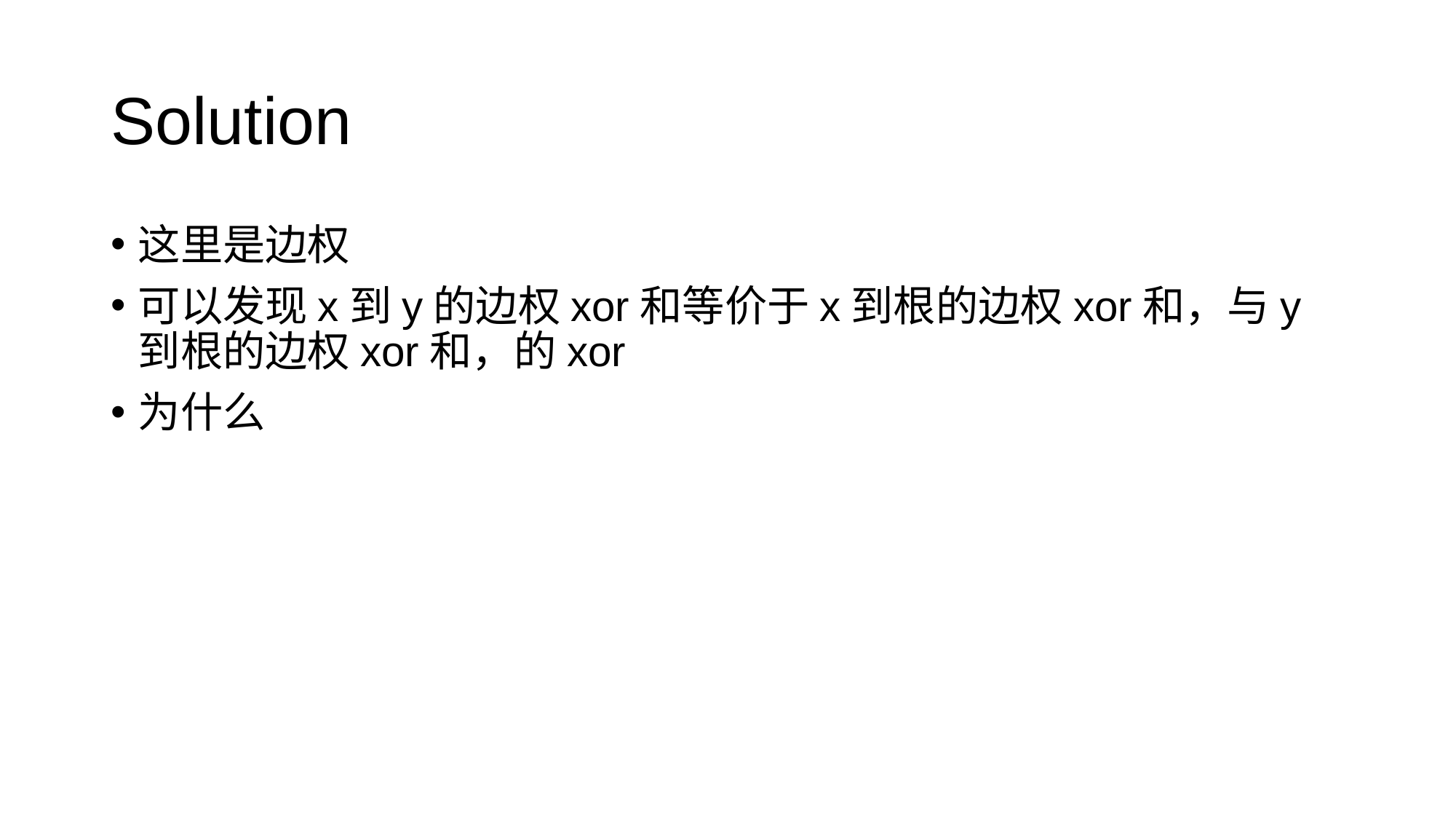

# Solution
这里是边权
可以发现x到y的边权xor和等价于x到根的边权xor和，与y到根的边权xor和，的xor
为什么